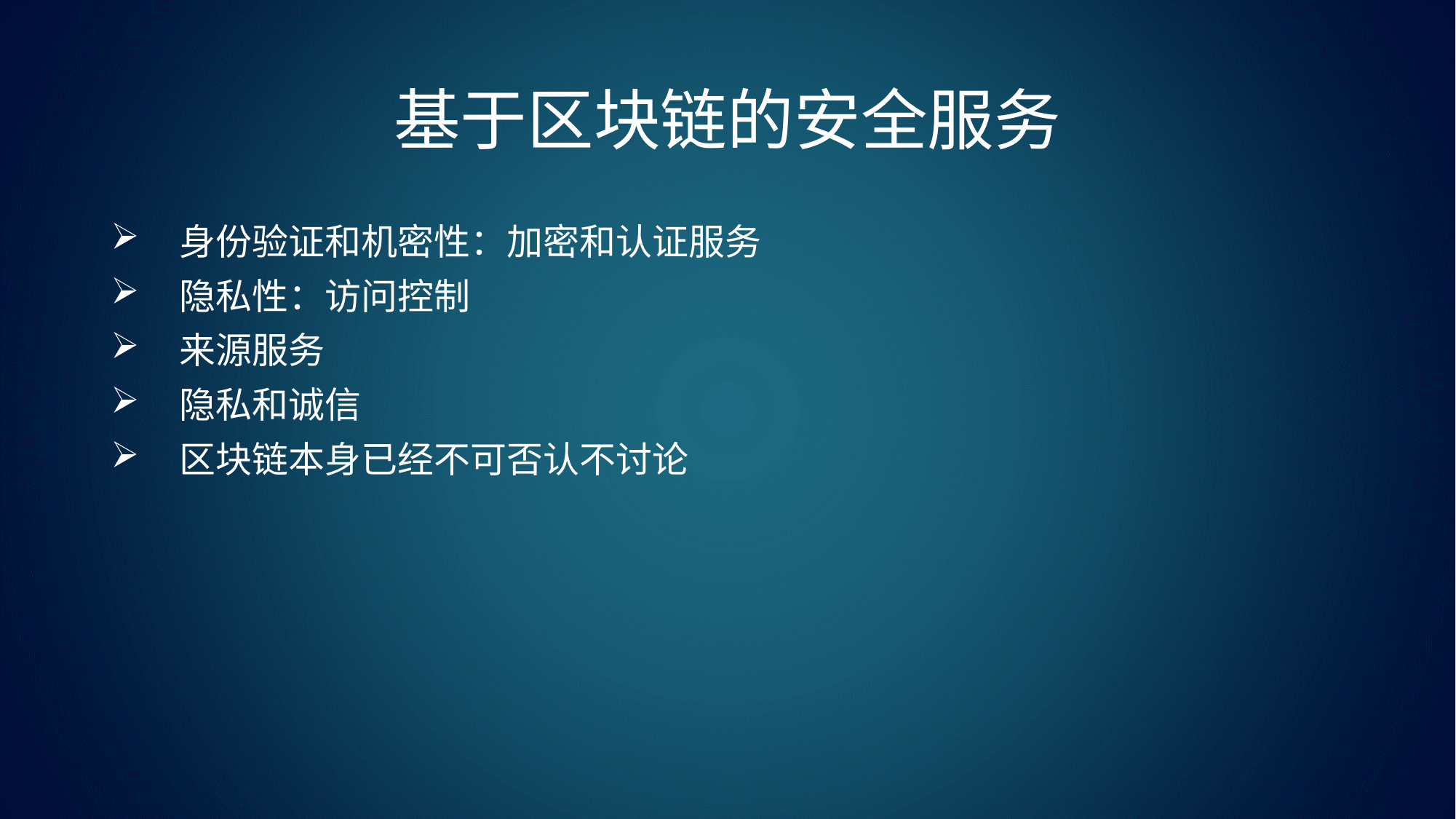

# 基于区块链的安全服务
身份验证和机密性：加密和认证服务
隐私性：访问控制
来源服务
隐私和诚信
区块链本身已经不可否认不讨论